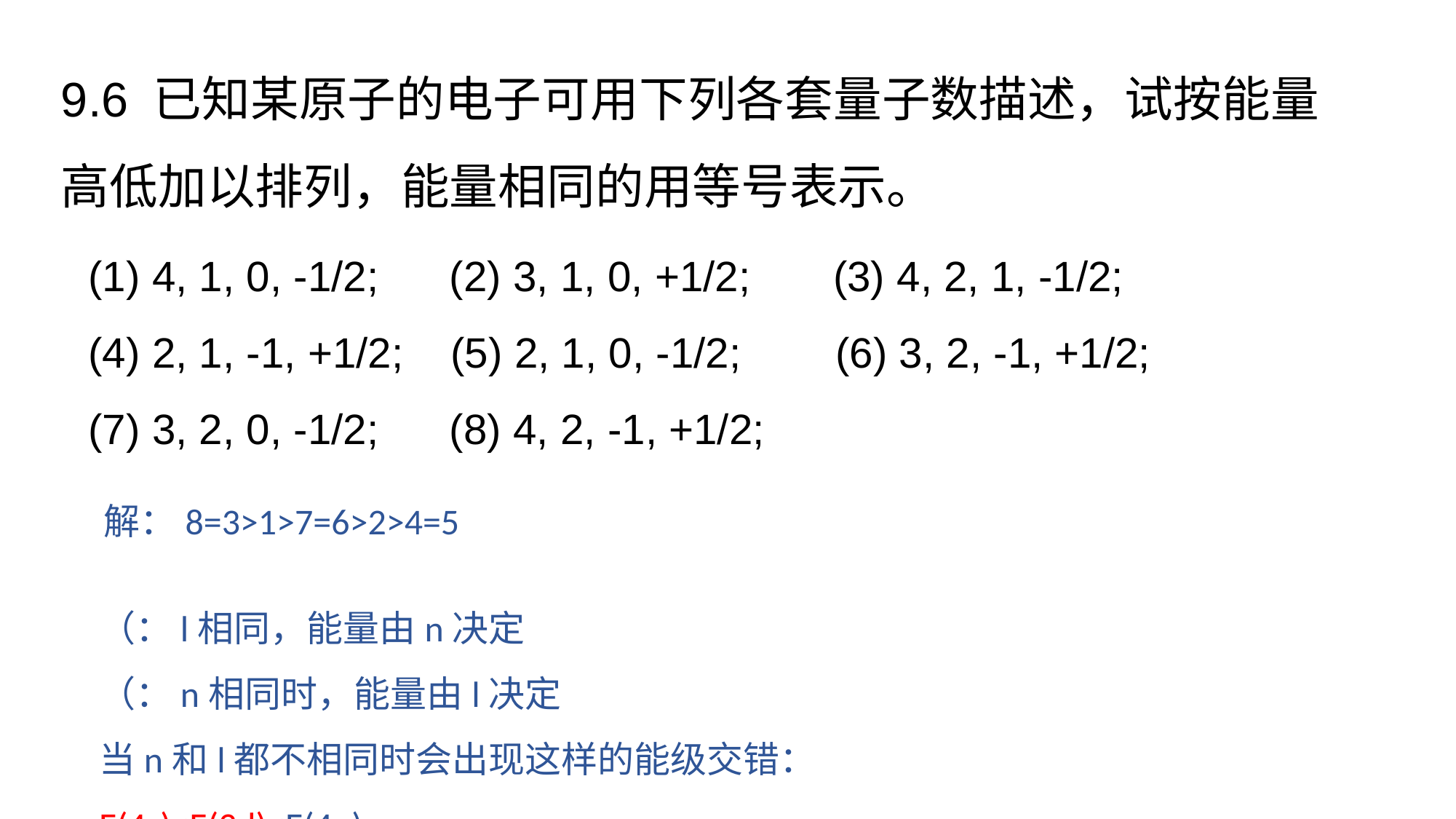

9.6 已知某原子的电子可用下列各套量子数描述，试按能量高低加以排列，能量相同的用等号表示。
(1) 4, 1, 0, -1/2;      (2) 3, 1, 0, +1/2;       (3) 4, 2, 1, -1/2;
(4) 2, 1, -1, +1/2;    (5) 2, 1, 0, -1/2;        (6) 3, 2, -1, +1/2;
(7) 3, 2, 0, -1/2;      (8) 4, 2, -1, +1/2;
解：8=3>1>7=6>2>4=5
（：l相同，能量由n决定
（：n相同时，能量由l决定
当n和l都不相同时会出现这样的能级交错： E(4s)<E(3d)<E(4p)